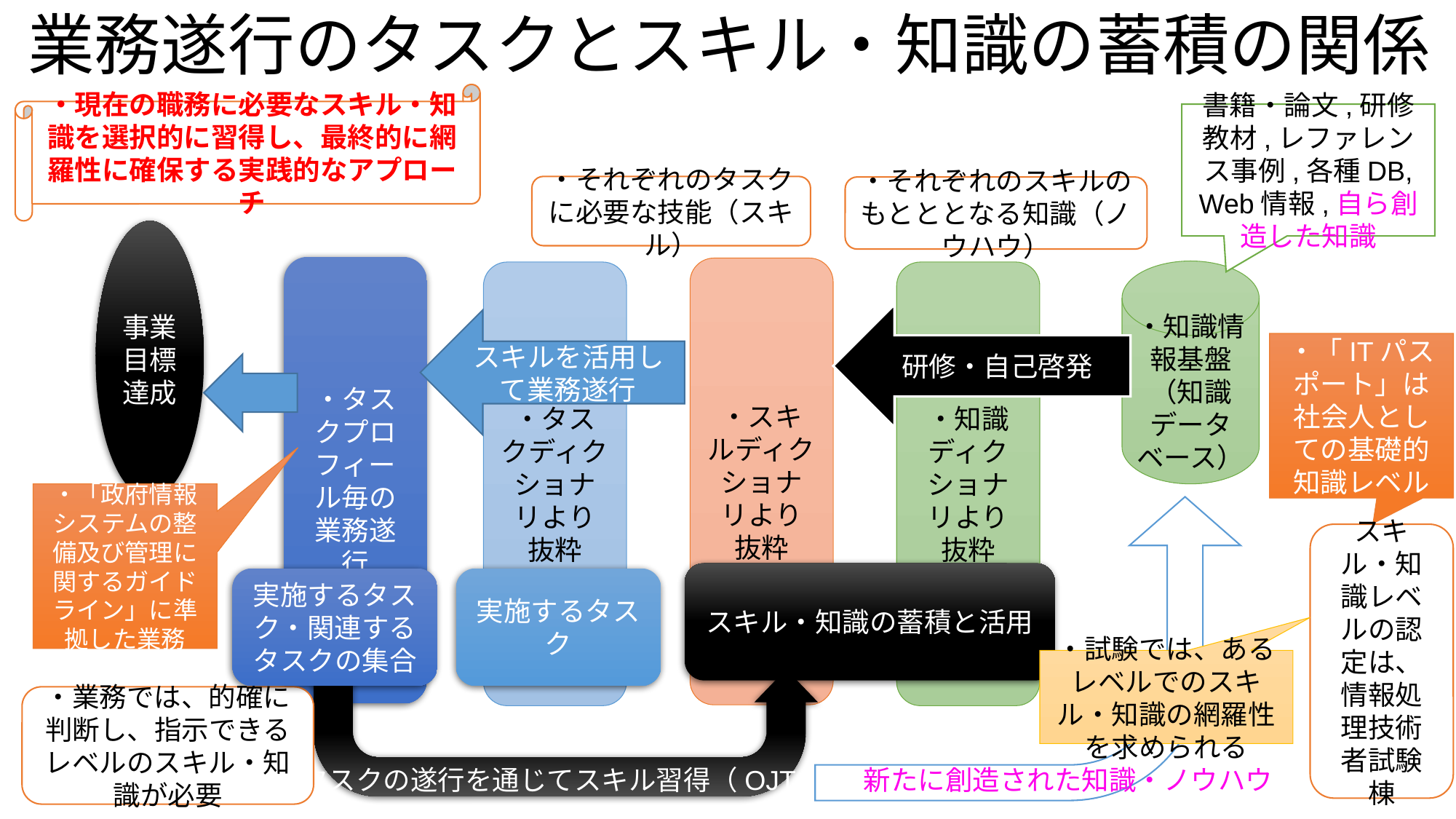

# 業務遂行のタスクとスキル・知識の蓄積の関係
・現在の職務に必要なスキル・知識を選択的に習得し、最終的に網羅性に確保する実践的なアプローチ
書籍・論文,研修教材,レファレンス事例,各種DB, Web情報,自ら創造した知識
・それぞれのタスクに必要な技能（スキル）
・それぞれのスキルのもとととなる知識（ノウハウ）
事業目標達成
・タスクプロフィール毎の業務遂行
・スキルディクショナリより抜粋
・知識情報基盤（知識データベース）
・タスクディクショナリより抜粋
・知識ディクショナリより抜粋
研修・自己啓発
スキルを活用して業務遂行
・「ITパスポート」は社会人としての基礎的知識レベル

・「政府情報システムの整備及び管理に関するガイドライン」に準拠した業務
スキル・知識レベルの認定は、情報処理技術者試験棟
スキル・知識の蓄積と活用
実施するタスク・関連するタスクの集合
実施するタスク
・試験では、あるレベルでのスキル・知識の網羅性を求められる

・業務では、的確に判断し、指示できるレベルのスキル・知識が必要
タスクの遂行を通じてスキル習得（OJT）
新たに創造された知識・ノウハウ